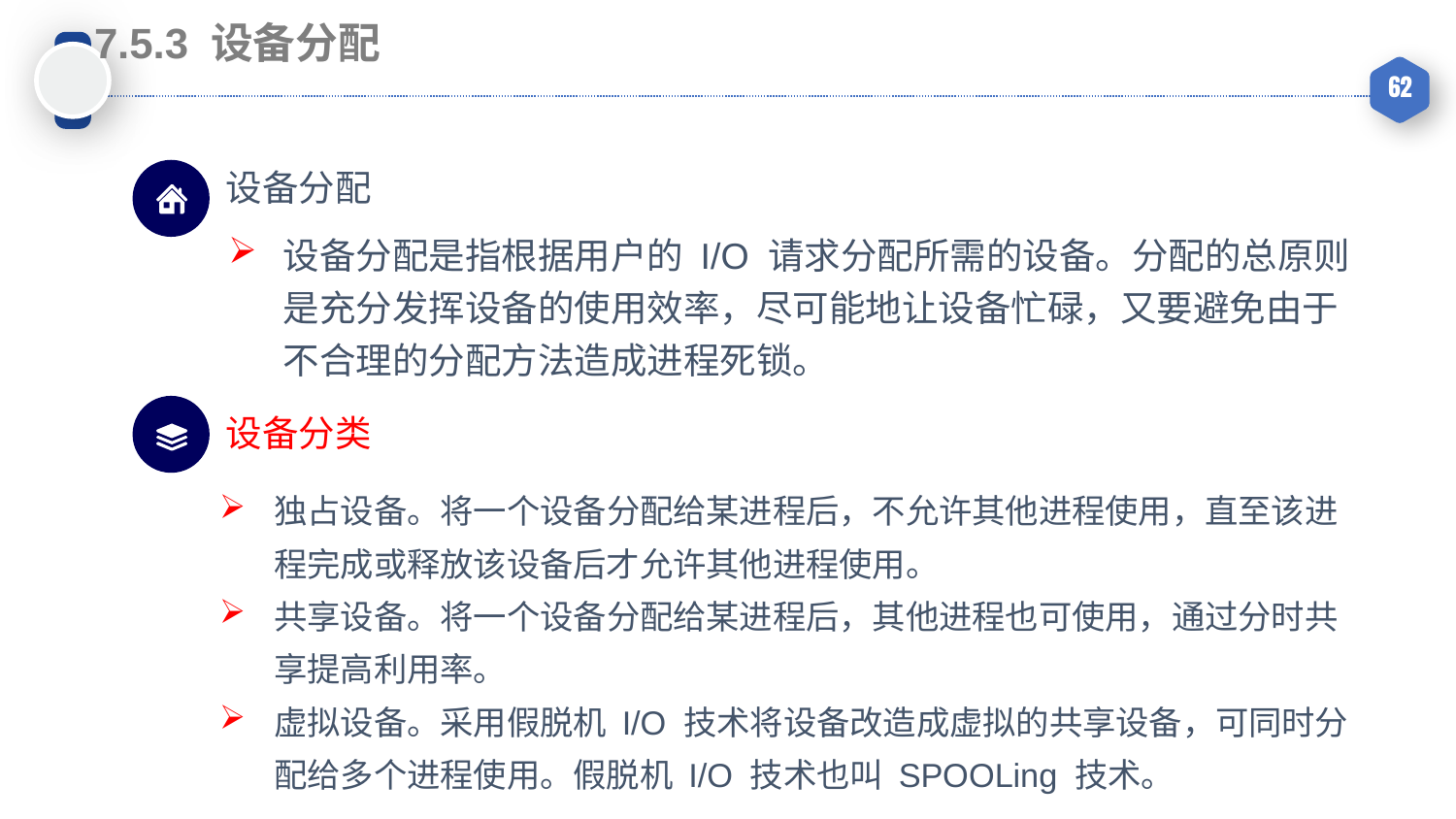

7.5.3 设备分配

设备分配

设备分配是指根据用户的 I/O 请求分配所需的设备。分配的总原则是充分发挥设备的使用效率，尽可能地让设备忙碌，又要避免由于不合理的分配方法造成进程死锁。

设备分类

独占设备。将一个设备分配给某进程后，不允许其他进程使用，直至该进程完成或释放该设备后才允许其他进程使用。
共享设备。将一个设备分配给某进程后，其他进程也可使用，通过分时共享提高利用率。
虚拟设备。采用假脱机 I/O 技术将设备改造成虚拟的共享设备，可同时分配给多个进程使用。假脱机 I/O 技术也叫 SPOOLing 技术。